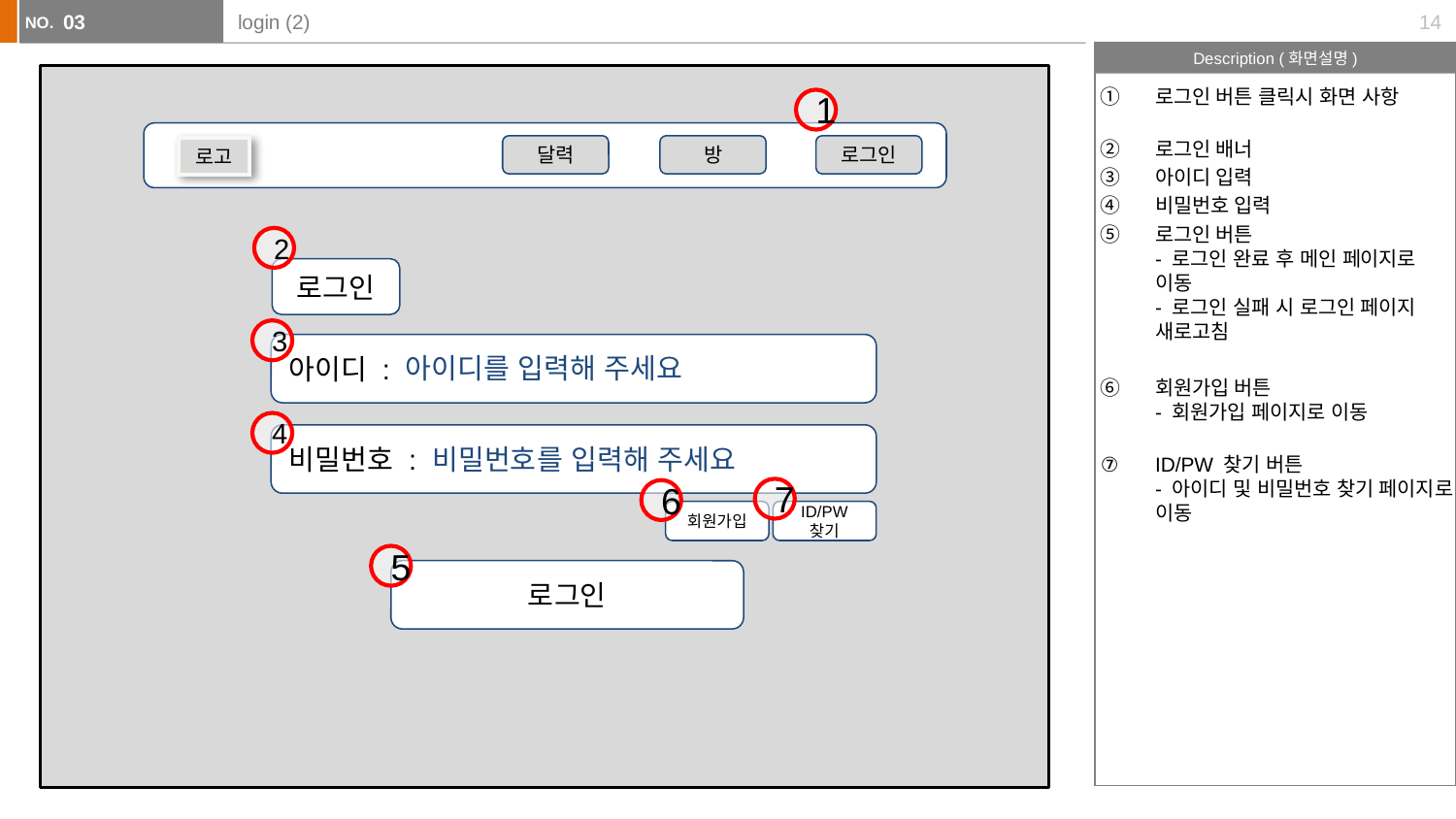

14
03
# login (2)

로그인 버튼 클릭시 화면 사항
로그인 배너
아이디 입력
비밀번호 입력
로그인 버튼
- 로그인 완료 후 메인 페이지로 이동
- 로그인 실패 시 로그인 페이지 새로고침

회원가입 버튼
- 회원가입 페이지로 이동
ID/PW 찾기 버튼
- 아이디 및 비밀번호 찾기 페이지로 이동
1

달력
방
로그인
로고
2
로그인
3
아이디 :
아이디를 입력해 주세요
4
비밀번호 :
비밀번호를 입력해 주세요
7
6
회원가입
ID/PW 찾기
5
로그인